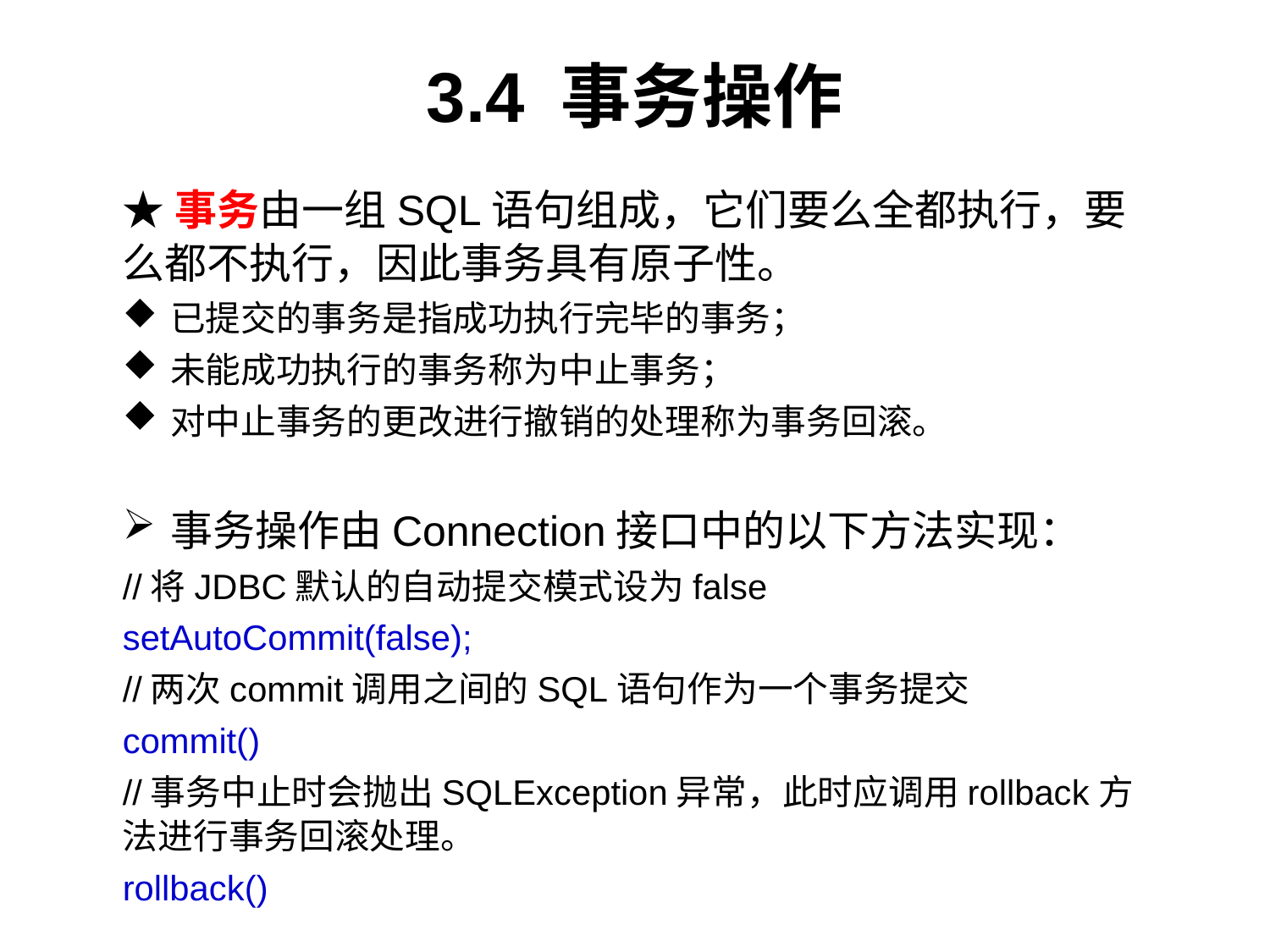

# 3.4 事务操作
★事务由一组SQL语句组成，它们要么全都执行，要么都不执行，因此事务具有原子性。
已提交的事务是指成功执行完毕的事务；
未能成功执行的事务称为中止事务；
对中止事务的更改进行撤销的处理称为事务回滚。

事务操作由Connection接口中的以下方法实现：
//将JDBC默认的自动提交模式设为false
setAutoCommit(false);
//两次commit调用之间的SQL语句作为一个事务提交
commit()
//事务中止时会抛出SQLException异常，此时应调用rollback方法进行事务回滚处理。
rollback()